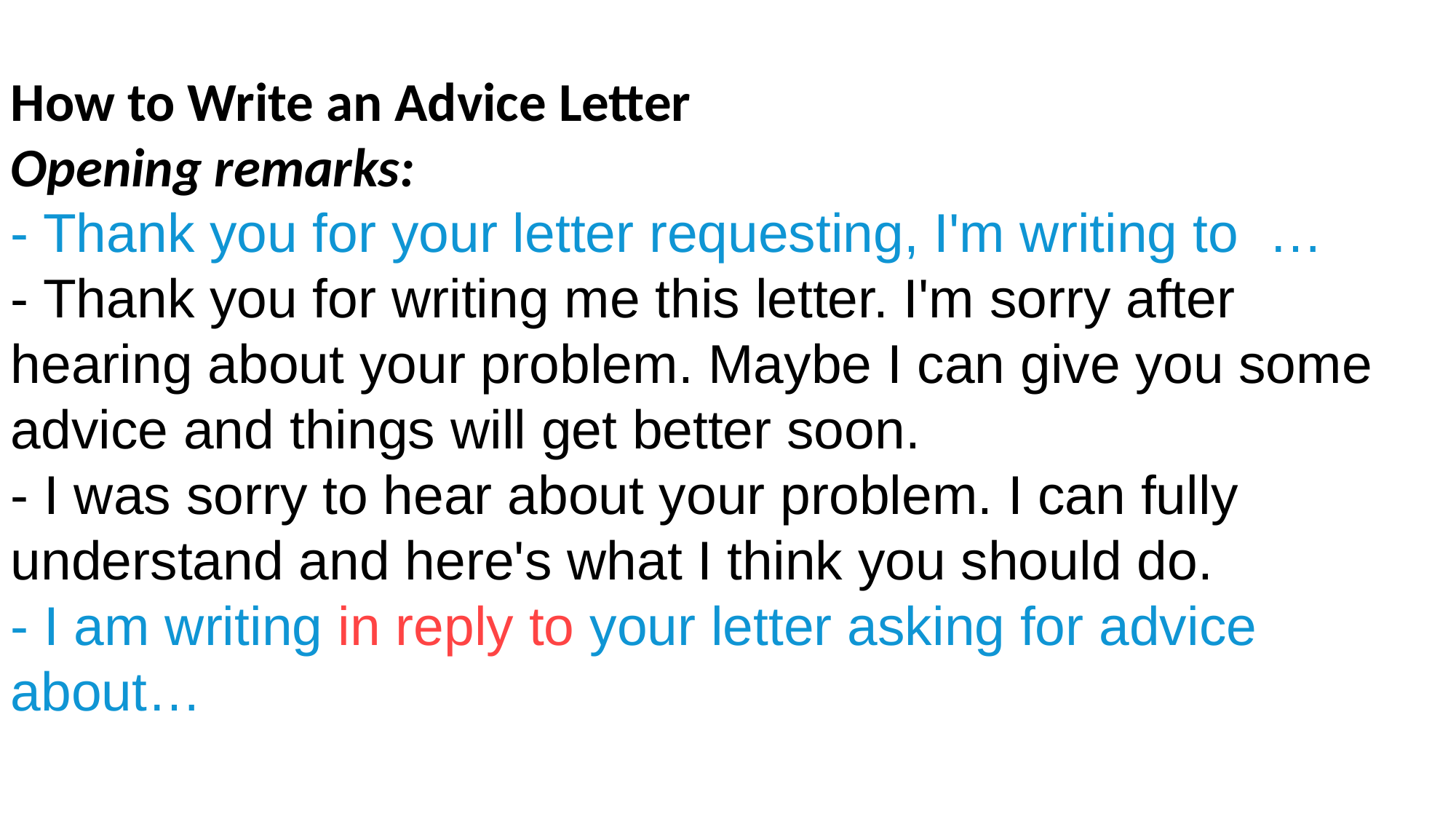

How to Write an Advice Letter
Opening remarks:
- Thank you for your letter requesting, I'm writing to  …
- Thank you for writing me this letter. I'm sorry after hearing about your problem. Maybe I can give you some advice and things will get better soon.
- I was sorry to hear about your problem. I can fully understand and here's what I think you should do.
- I am writing in reply to your letter asking for advice about…
高中   英语